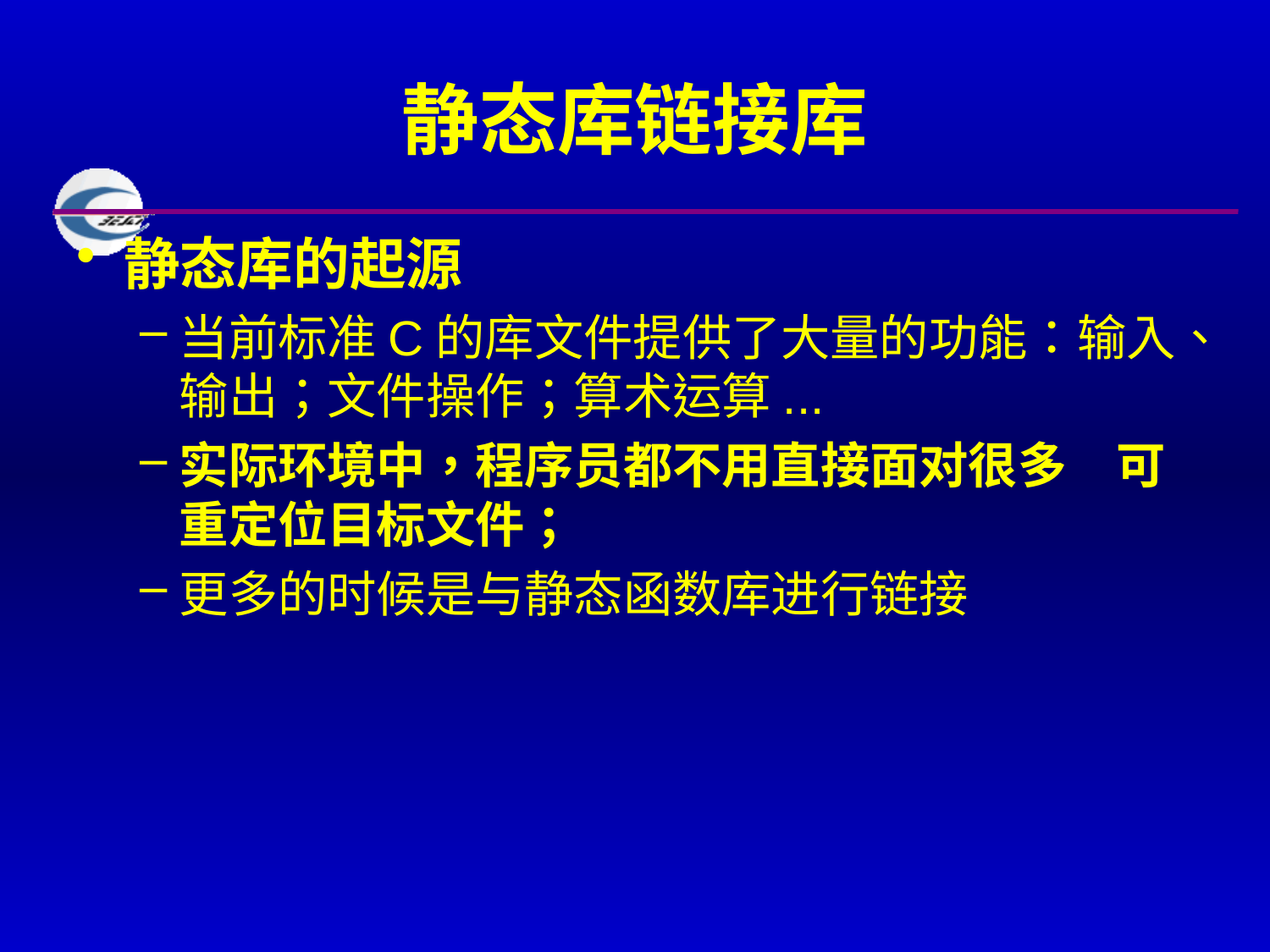

# 静态库链接库
静态库的起源
当前标准C的库文件提供了大量的功能：输入、输出；文件操作；算术运算...
实际环境中，程序员都不用直接面对很多　可重定位目标文件；
更多的时候是与静态函数库进行链接